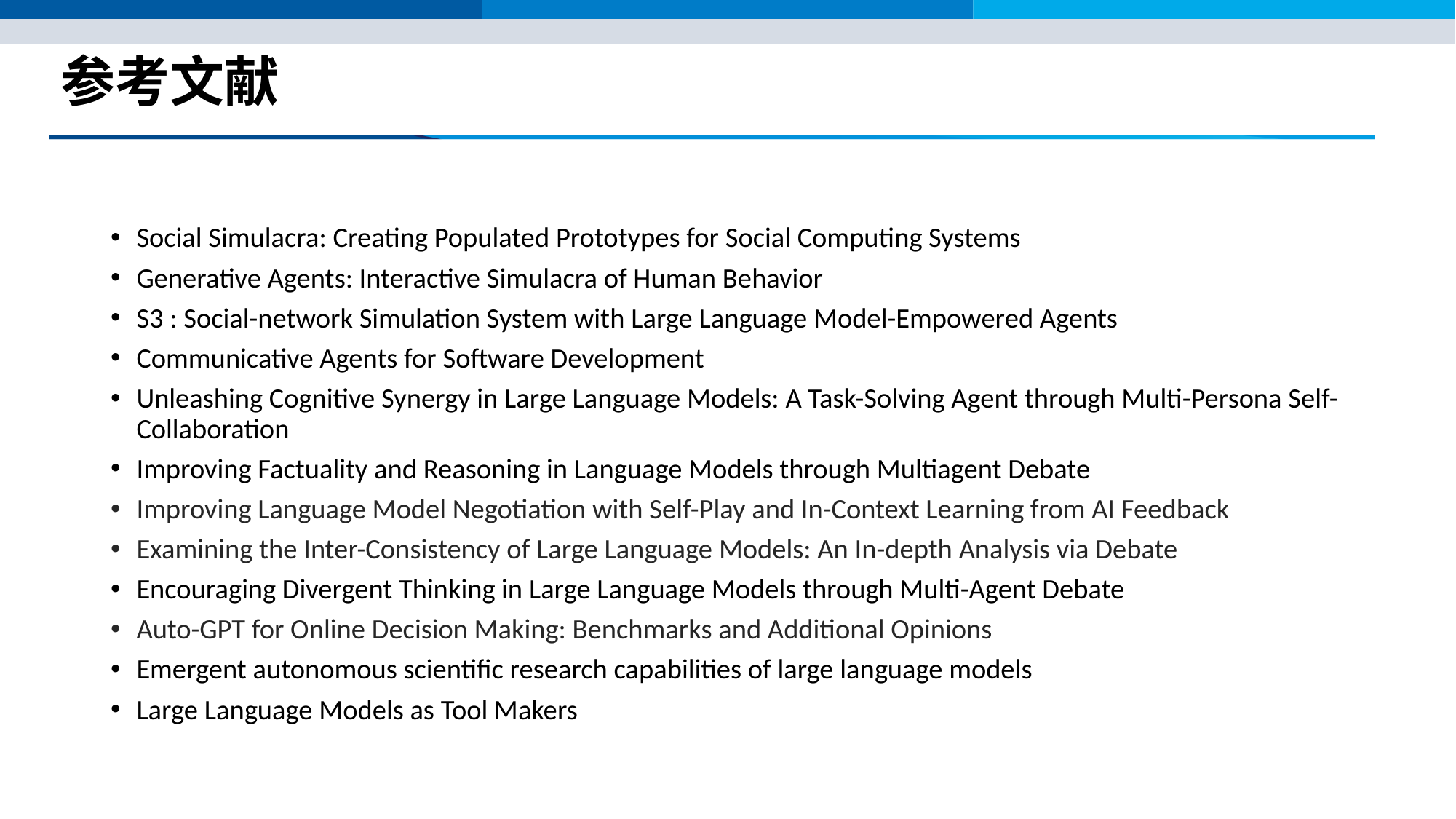

# 参考文献
Social Simulacra: Creating Populated Prototypes for Social Computing Systems
Generative Agents: Interactive Simulacra of Human Behavior
S3 : Social-network Simulation System with Large Language Model-Empowered Agents
Communicative Agents for Software Development
Unleashing Cognitive Synergy in Large Language Models: A Task-Solving Agent through Multi-Persona Self-Collaboration
Improving Factuality and Reasoning in Language Models through Multiagent Debate
Improving Language Model Negotiation with Self-Play and In-Context Learning from AI Feedback
Examining the Inter-Consistency of Large Language Models: An In-depth Analysis via Debate
Encouraging Divergent Thinking in Large Language Models through Multi-Agent Debate
Auto-GPT for Online Decision Making: Benchmarks and Additional Opinions
Emergent autonomous scientific research capabilities of large language models
Large Language Models as Tool Makers